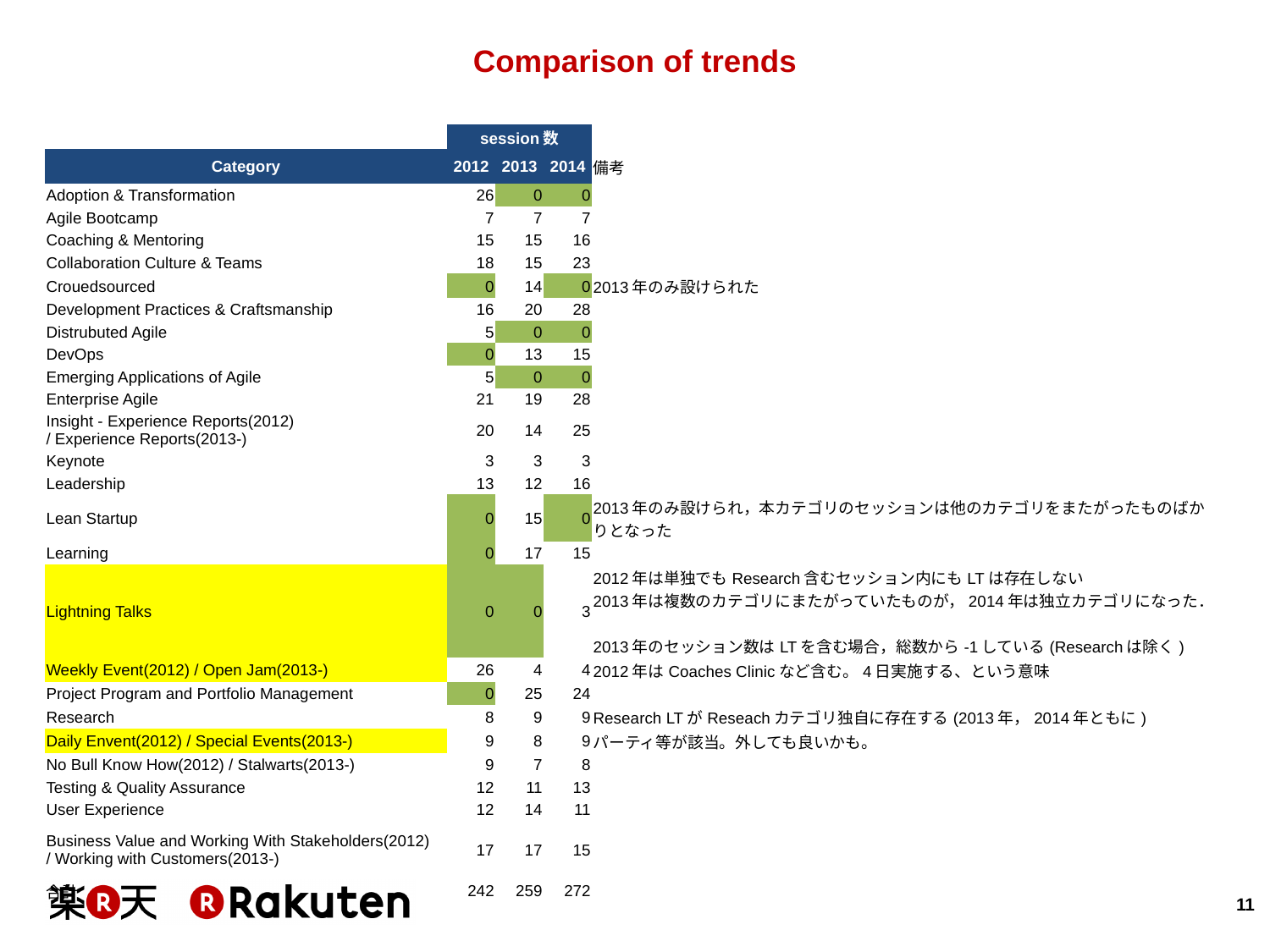

# Comparison of trends
|  | session数 |  |  |  |
| --- | --- | --- | --- | --- |
| Category | 2012 | 2013 | 2014 | 備考 |
| Adoption & Transformation | 26 | 0 | 0 |  |
| Agile Bootcamp | 7 | 7 | 7 |  |
| Coaching & Mentoring | 15 | 15 | 16 |  |
| Collaboration Culture & Teams | 18 | 15 | 23 |  |
| Crouedsourced | 0 | 14 | 0 | 2013年のみ設けられた |
| Development Practices & Craftsmanship | 16 | 20 | 28 |  |
| Distrubuted Agile | 5 | 0 | 0 |  |
| DevOps | 0 | 13 | 15 |  |
| Emerging Applications of Agile | 5 | 0 | 0 |  |
| Enterprise Agile | 21 | 19 | 28 |  |
| Insight - Experience Reports(2012) / Experience Reports(2013-) | 20 | 14 | 25 |  |
| Keynote | 3 | 3 | 3 |  |
| Leadership | 13 | 12 | 16 |  |
| Lean Startup | 0 | 15 | 0 | 2013年のみ設けられ，本カテゴリのセッションは他のカテゴリをまたがったものばかりとなった |
| Learning | 0 | 17 | 15 |  |
| Lightning Talks | 0 | 0 | 3 | 2012年は単独でもResearch含むセッション内にもLTは存在しない 2013年は複数のカテゴリにまたがっていたものが，2014年は独立カテゴリになった． 2013年のセッション数はLTを含む場合，総数から-1している(Researchは除く) |
| Weekly Event(2012) / Open Jam(2013-) | 26 | 4 | 4 | 2012年はCoaches Clinicなど含む。4日実施する、という意味 |
| Project Program and Portfolio Management | 0 | 25 | 24 |  |
| Research | 8 | 9 | 9 | Research LTがReseachカテゴリ独自に存在する(2013年，2014年ともに) |
| Daily Envent(2012) / Special Events(2013-) | 9 | 8 | 9 | パーティ等が該当。外しても良いかも。 |
| No Bull Know How(2012) / Stalwarts(2013-) | 9 | 7 | 8 |  |
| Testing & Quality Assurance | 12 | 11 | 13 |  |
| User Experience | 12 | 14 | 11 |  |
| Business Value and Working With Stakeholders(2012) / Working with Customers(2013-) | 17 | 17 | 15 |  |
| 合計 | 242 | 259 | 272 |  |